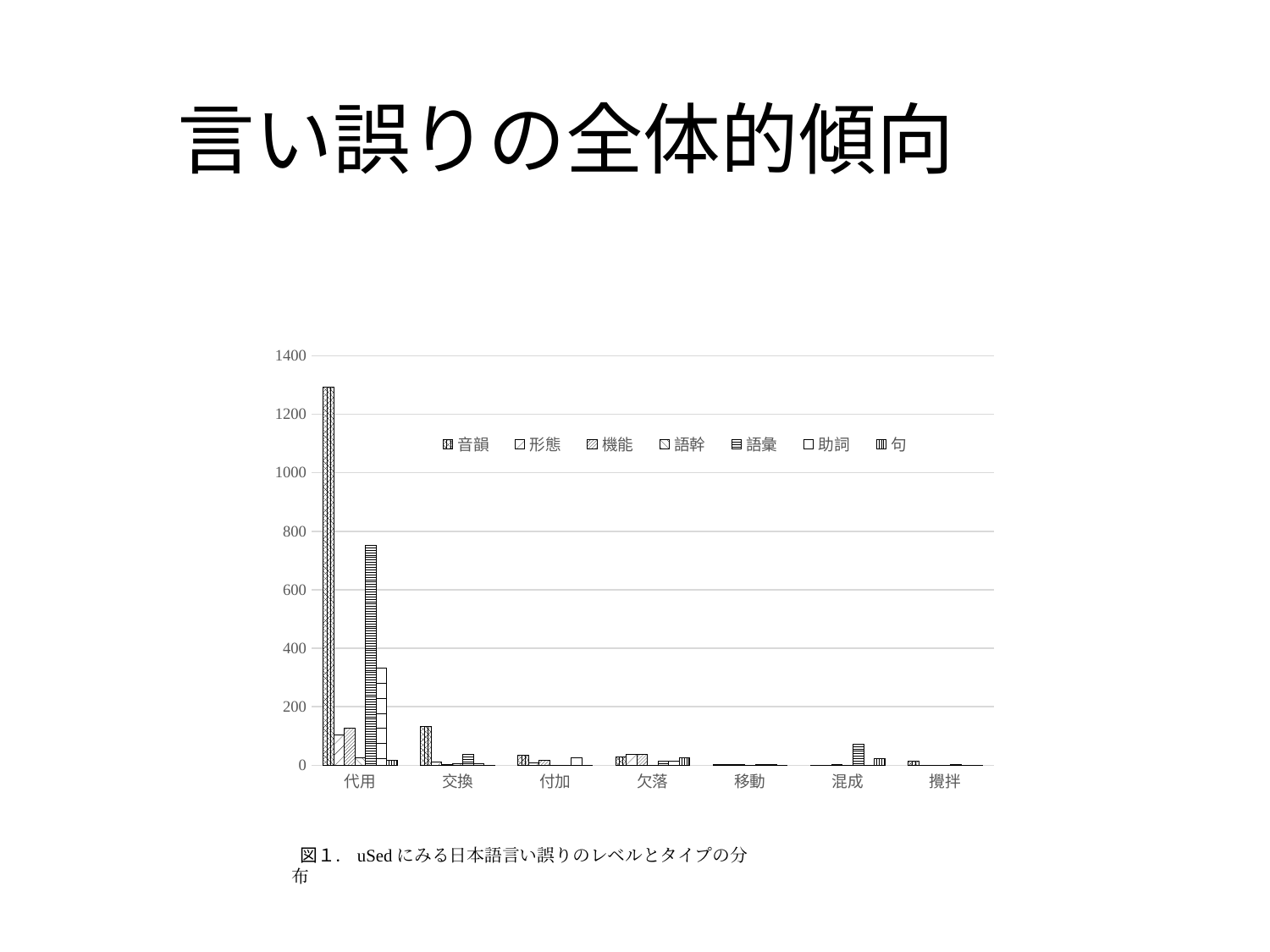

# 言い誤りの全体的傾向

### Chart

| Category | 音韻 | 形態 | 機能 | 語幹 | 語彙 | 助詞 | 句 |
|---|---|---|---|---|---|---|---|
| 代用 | 1292.0 | 105.0 | 128.0 | 25.0 | 752.0 | 331.0 | 17.0 |
| 交換 | 132.0 | 11.0 | 4.0 | 7.0 | 38.0 | 6.0 | 1.0 |
| 付加 | 35.0 | 8.0 | 17.0 | 0.0 | 0.0 | 27.0 | 0.0 |
| 欠落 | 30.0 | 37.0 | 37.0 | 0.0 | 13.0 | 15.0 | 25.0 |
| 移動 | 2.0 | 2.0 | 2.0 | 0.0 | 3.0 | 3.0 | 1.0 |
| 混成 | 0.0 | 0.0 | 2.0 | 0.0 | 73.0 | 0.0 | 22.0 |
| 攪拌 | 14.0 | 0.0 | 0.0 | 0.0 | 3.0 | 0.0 | 1.0 |
図１．uSedにみる日本語言い誤りのレベルとタイプの分布